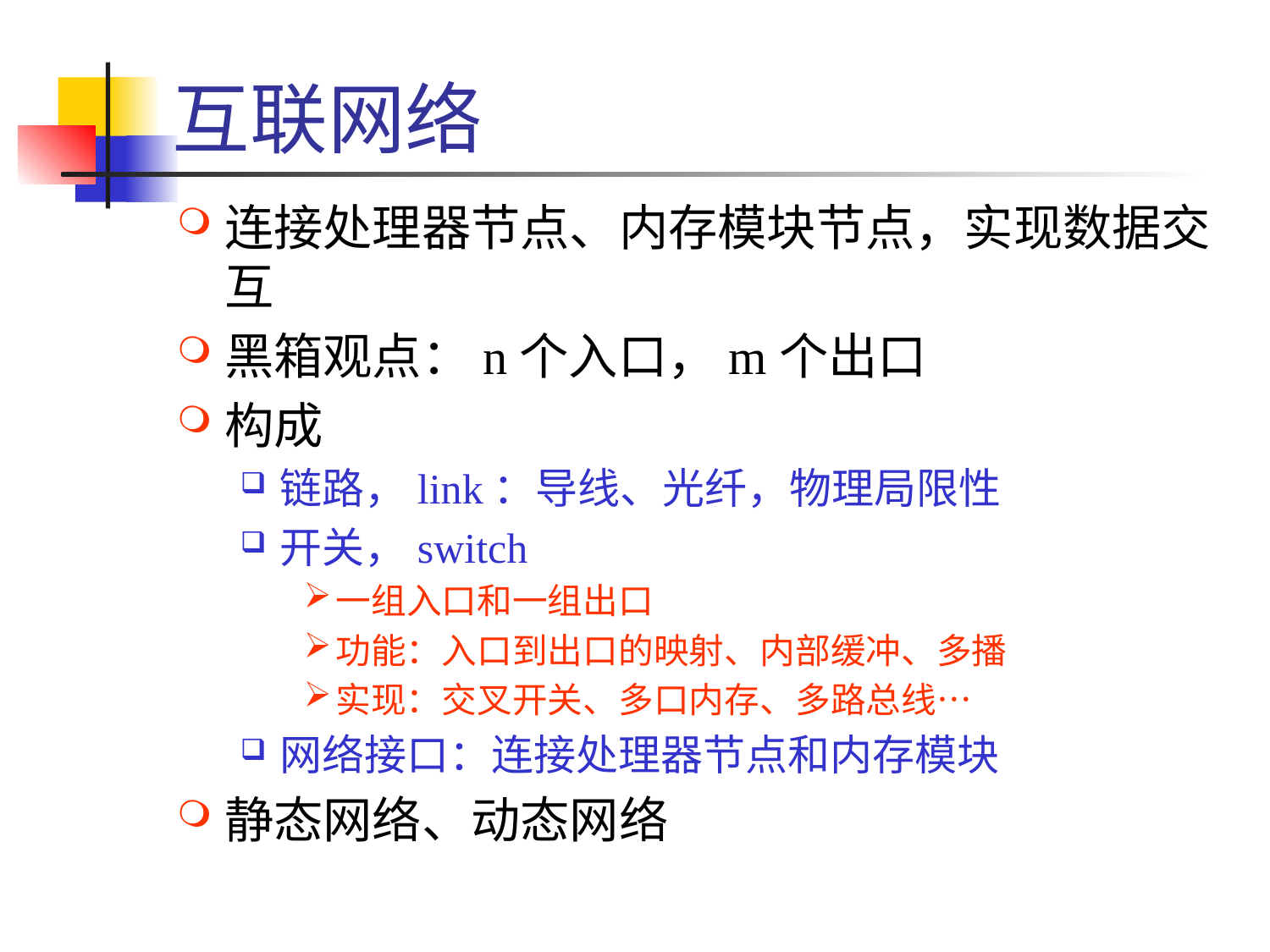

# 互联网络
连接处理器节点、内存模块节点，实现数据交互
黑箱观点：n个入口，m个出口
构成
链路，link：导线、光纤，物理局限性
开关，switch
一组入口和一组出口
功能：入口到出口的映射、内部缓冲、多播
实现：交叉开关、多口内存、多路总线…
网络接口：连接处理器节点和内存模块
静态网络、动态网络